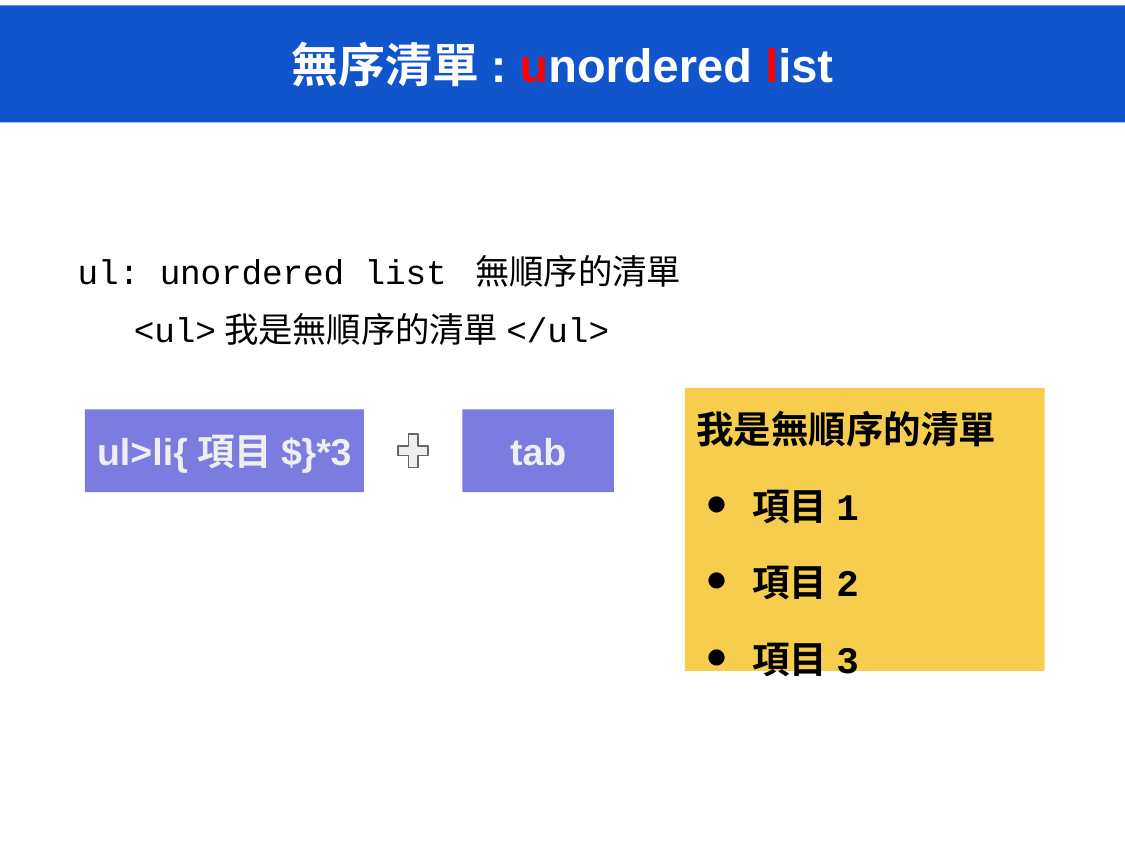

# 無序清單: unordered list
ul: unordered list 無順序的清單
<ul>我是無順序的清單</ul>

我是無順序的清單
項目1
項目2
項目3
ul>li{項目$}*3
tab